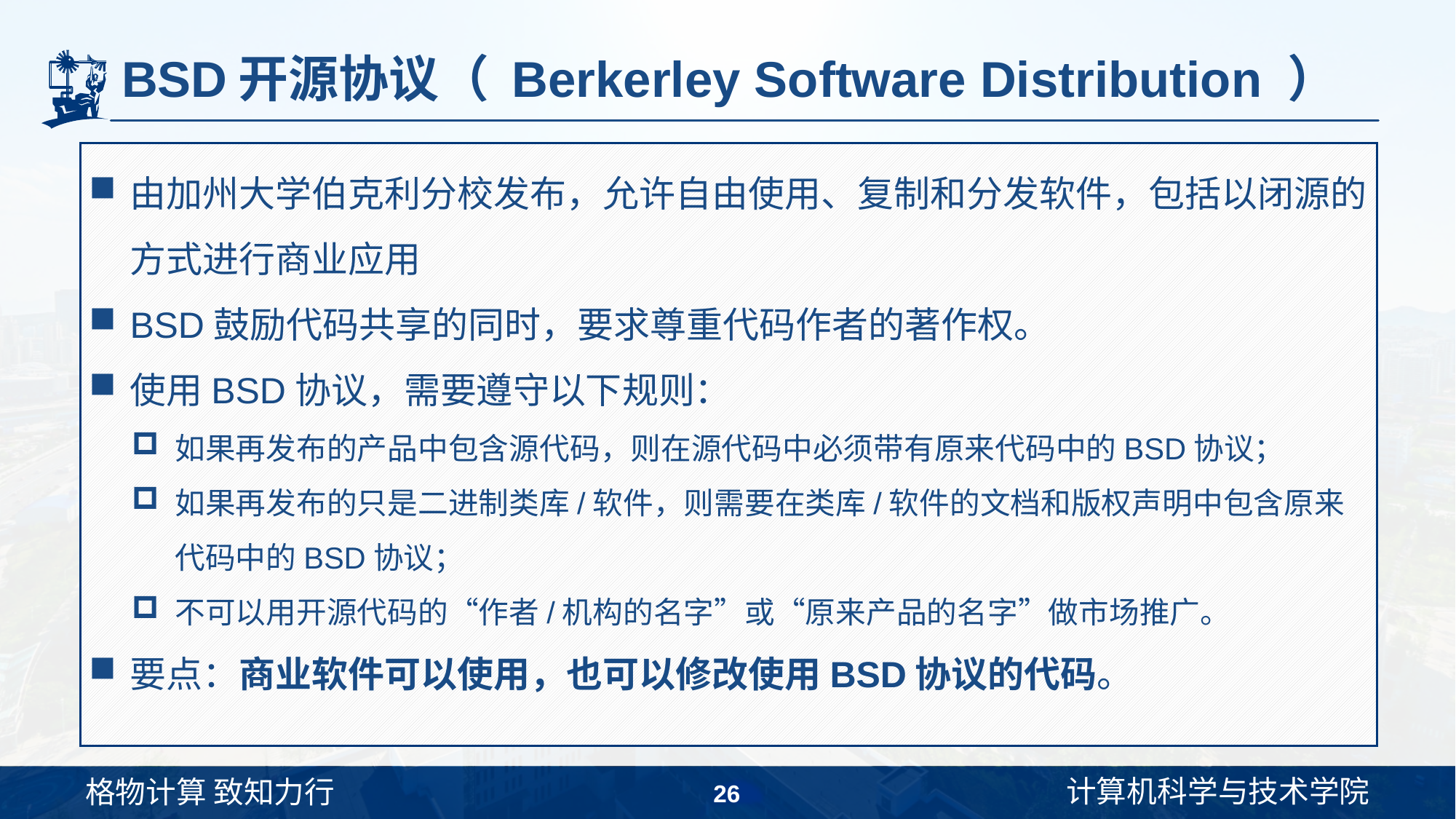

# BSD开源协议（ Berkerley Software Distribution ）
由加州大学伯克利分校发布，允许自由使用、复制和分发软件，包括以闭源的方式进行商业应用
BSD鼓励代码共享的同时，要求尊重代码作者的著作权。
使用BSD协议，需要遵守以下规则：
如果再发布的产品中包含源代码，则在源代码中必须带有原来代码中的BSD协议；
如果再发布的只是二进制类库/软件，则需要在类库/软件的文档和版权声明中包含原来代码中的BSD协议；
不可以用开源代码的“作者/机构的名字”或“原来产品的名字”做市场推广。
要点：商业软件可以使用，也可以修改使用BSD协议的代码。
26